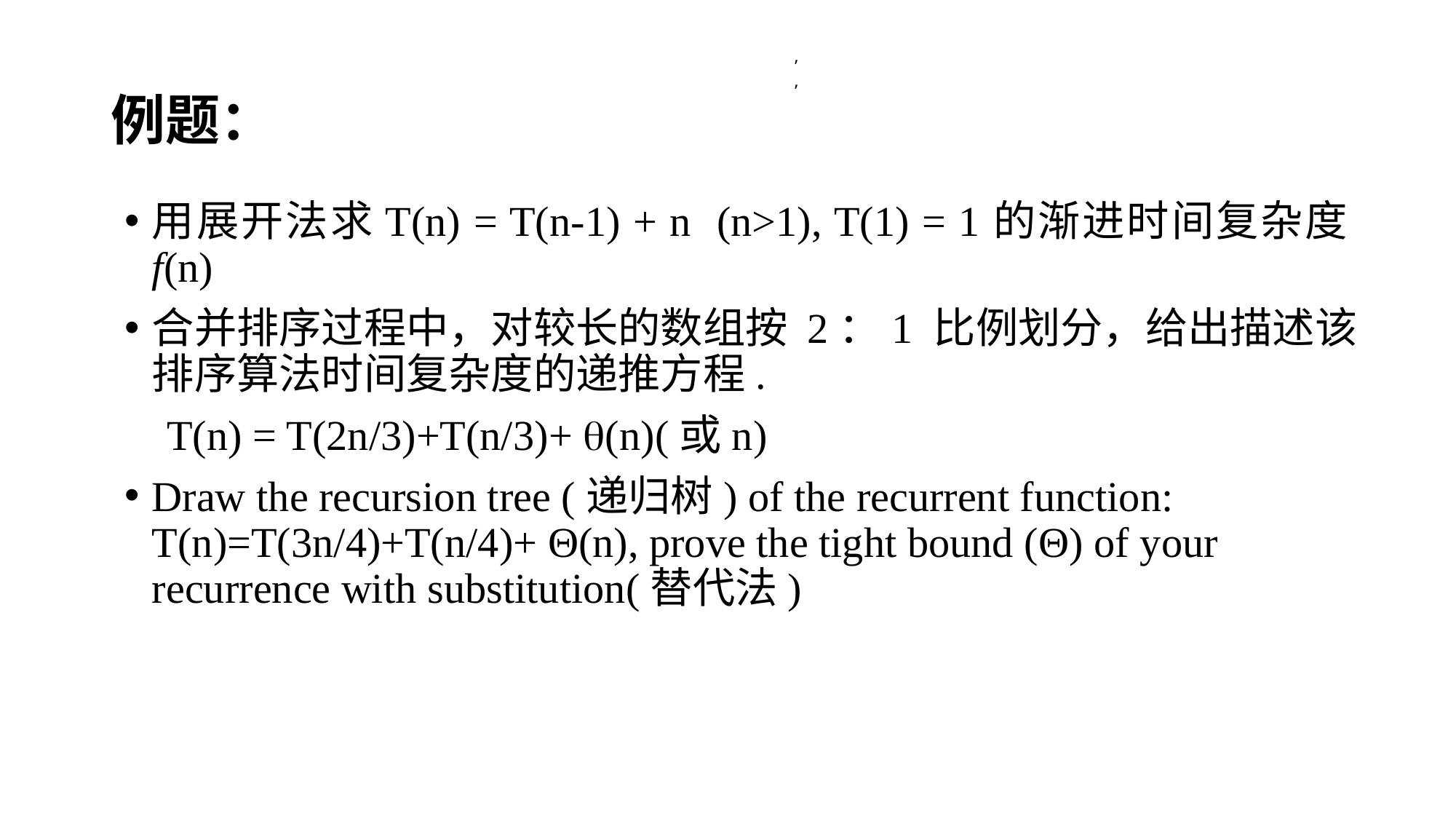

# 例题：
,
,

用展开法求T(n) = T(n-1) + n  (n>1), T(1) = 1的渐进时间复杂度f(n)
合并排序过程中，对较长的数组按 2：1 比例划分，给出描述该排序算法时间复杂度的递推方程.
    T(n) = T(2n/3)+T(n/3)+ θ(n)(或n)
Draw the recursion tree (递归树) of the recurrent function: T(n)=T(3n/4)+T(n/4)+ Θ(n), prove the tight bound (Θ) of your recurrence with substitution(替代法)